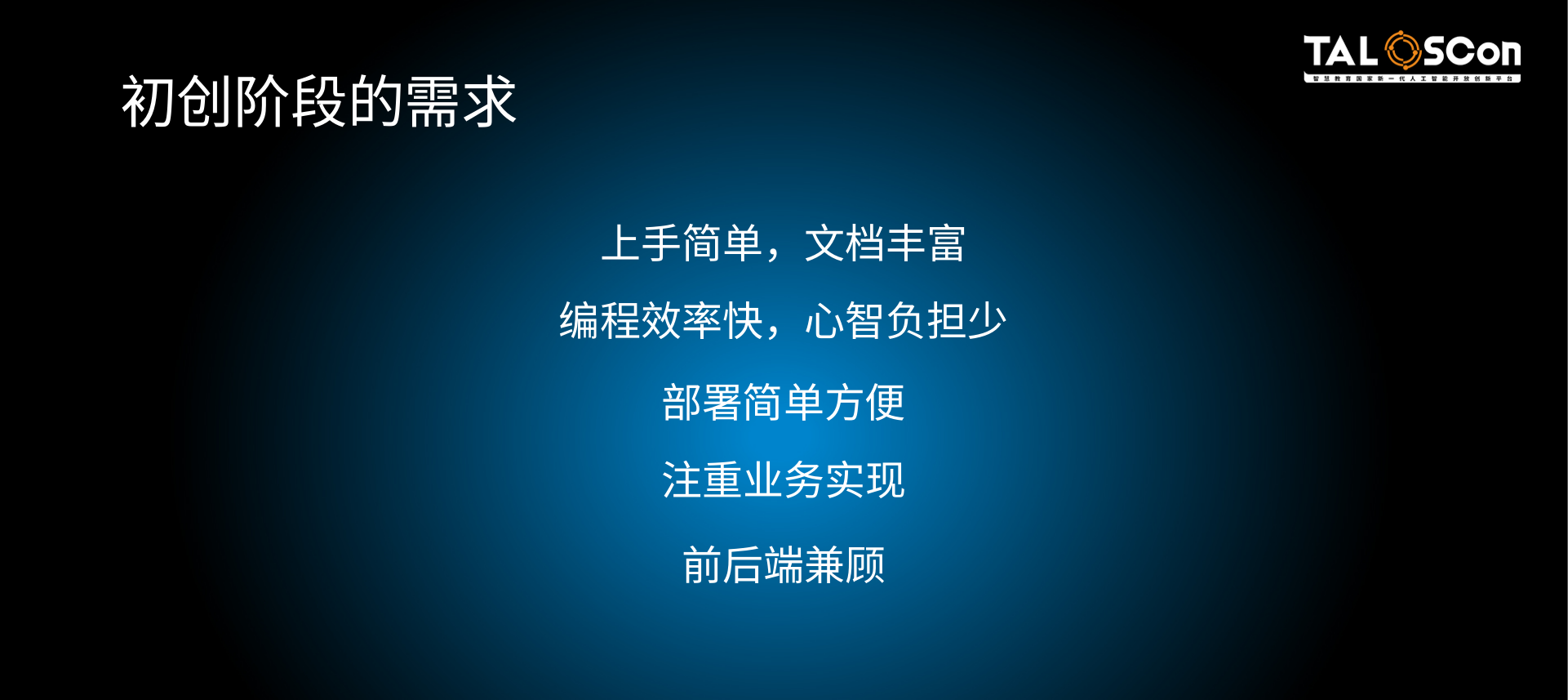

# 初创阶段的需求
上手简单，文档丰富
编程效率快，心智负担少
部署简单方便
注重业务实现
前后端兼顾